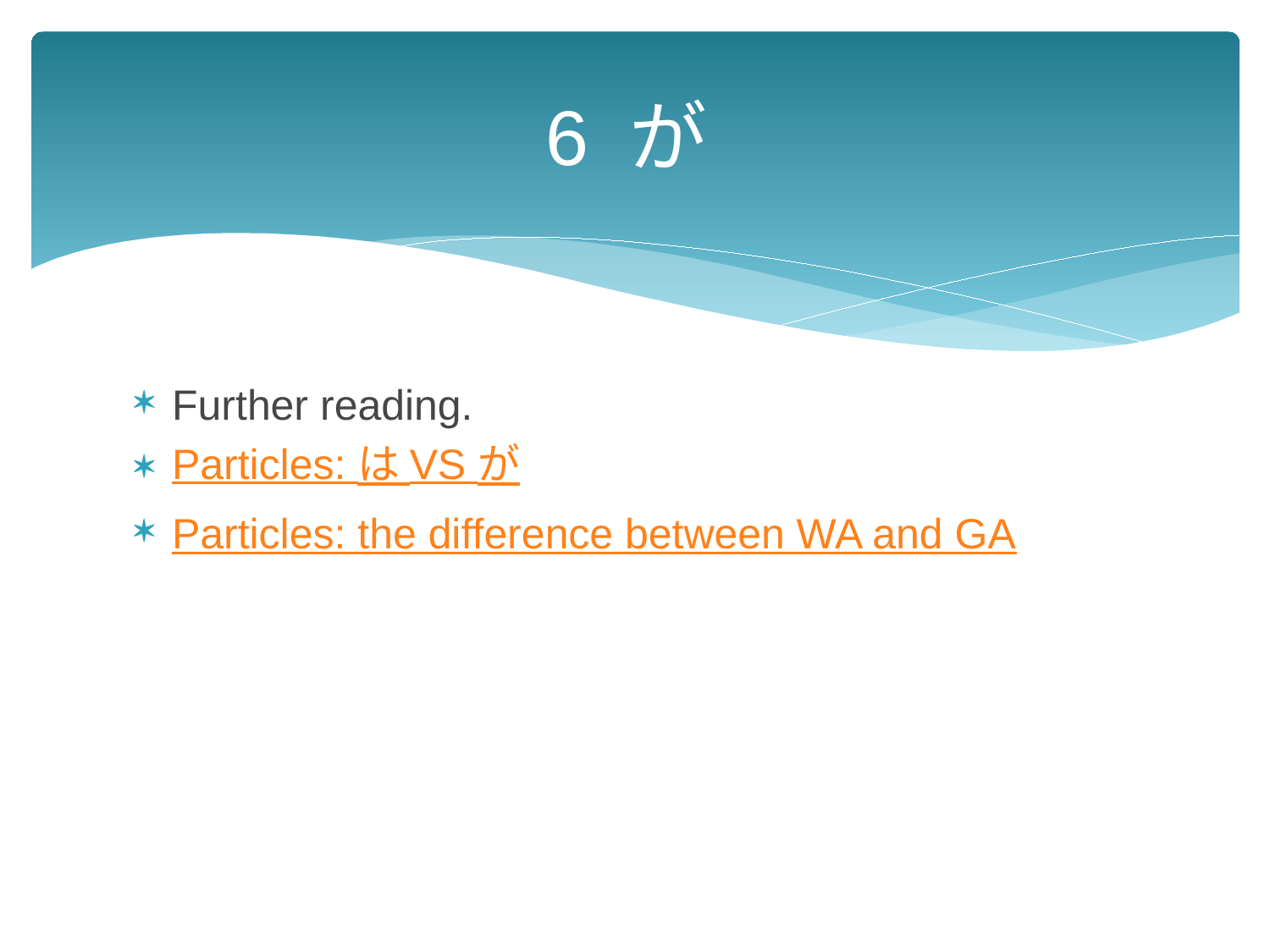

# 6 が
Further reading.
Particles: は VS が
Particles: the difference between WA and GA